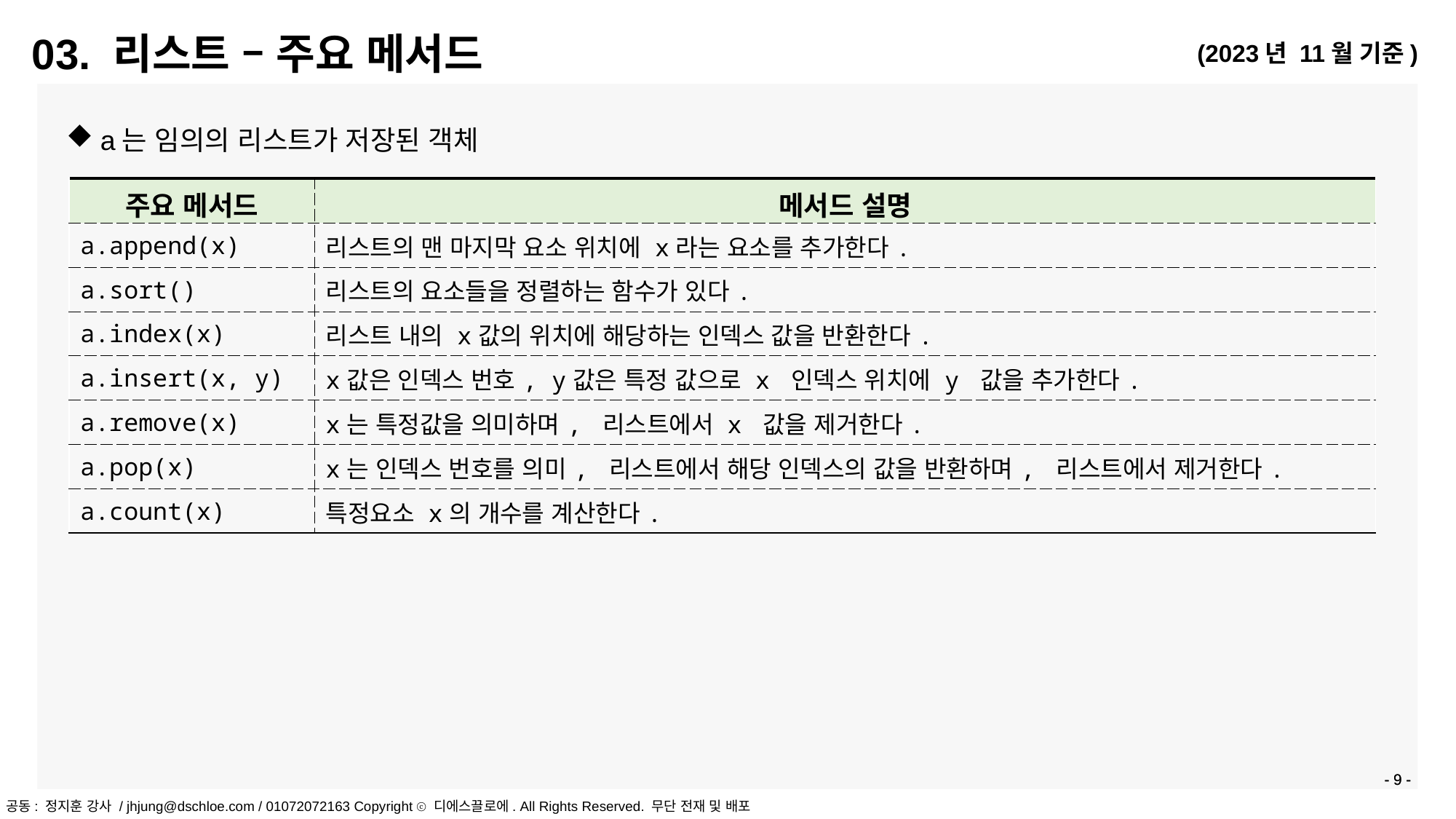

03. 리스트 – 주요 메서드
a는 임의의 리스트가 저장된 객체
| 주요 메서드 | 메서드 설명 |
| --- | --- |
| a.append(x) | 리스트의 맨 마지막 요소 위치에 x라는 요소를 추가한다. |
| a.sort() | 리스트의 요소들을 정렬하는 함수가 있다. |
| a.index(x) | 리스트 내의 x값의 위치에 해당하는 인덱스 값을 반환한다. |
| a.insert(x, y) | x값은 인덱스 번호, y값은 특정 값으로 x 인덱스 위치에 y 값을 추가한다. |
| a.remove(x) | x는 특정값을 의미하며, 리스트에서 x 값을 제거한다. |
| a.pop(x) | x는 인덱스 번호를 의미, 리스트에서 해당 인덱스의 값을 반환하며, 리스트에서 제거한다. |
| a.count(x) | 특정요소 x의 개수를 계산한다. |
- 9 -